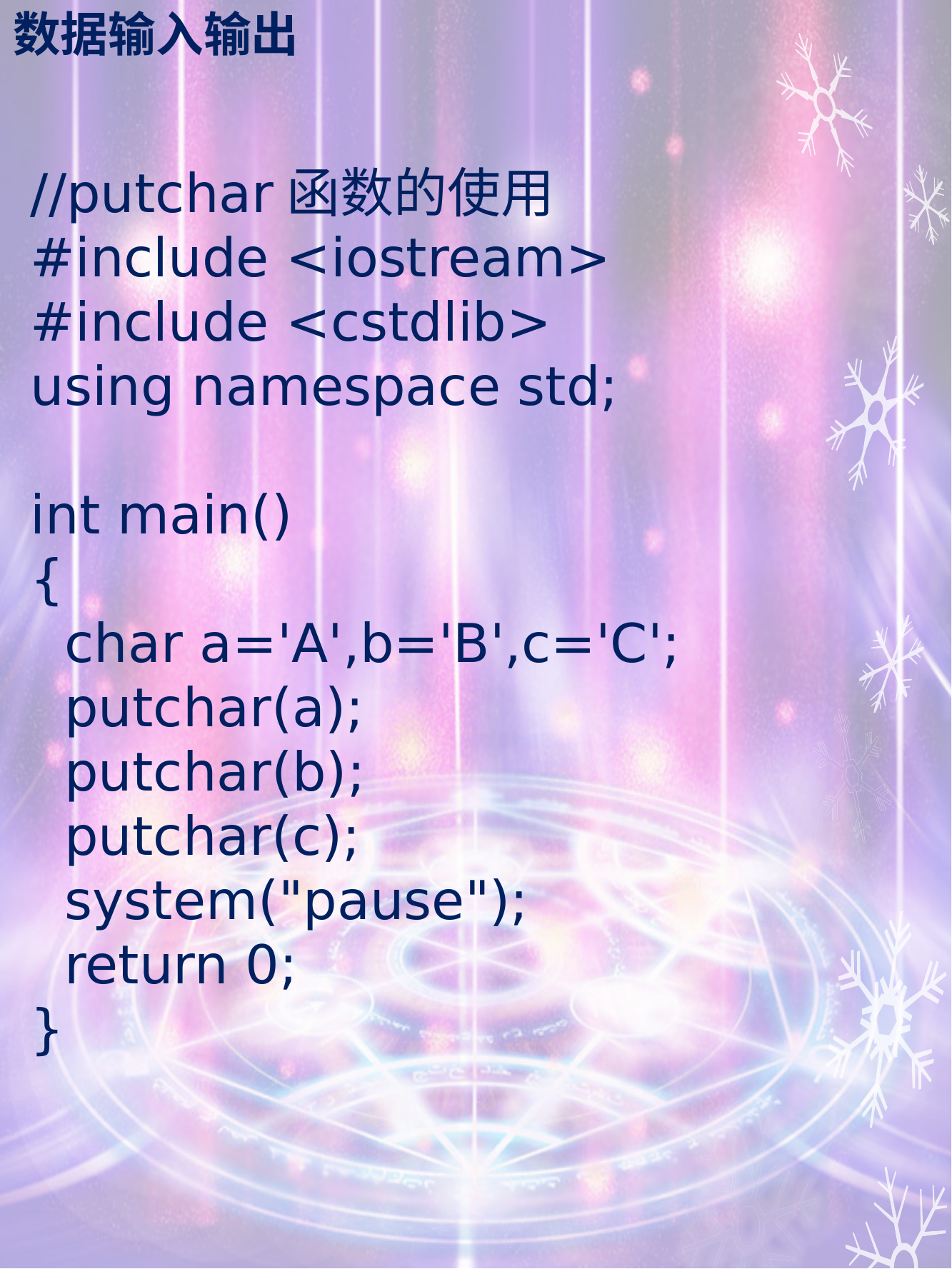

# 数据输入输出
//putchar函数的使用
#include <iostream>
#include <cstdlib>
using namespace std;

int main()
{
  char a='A',b='B',c='C';
  putchar(a);
  putchar(b);
  putchar(c);
  system("pause");
  return 0;
}